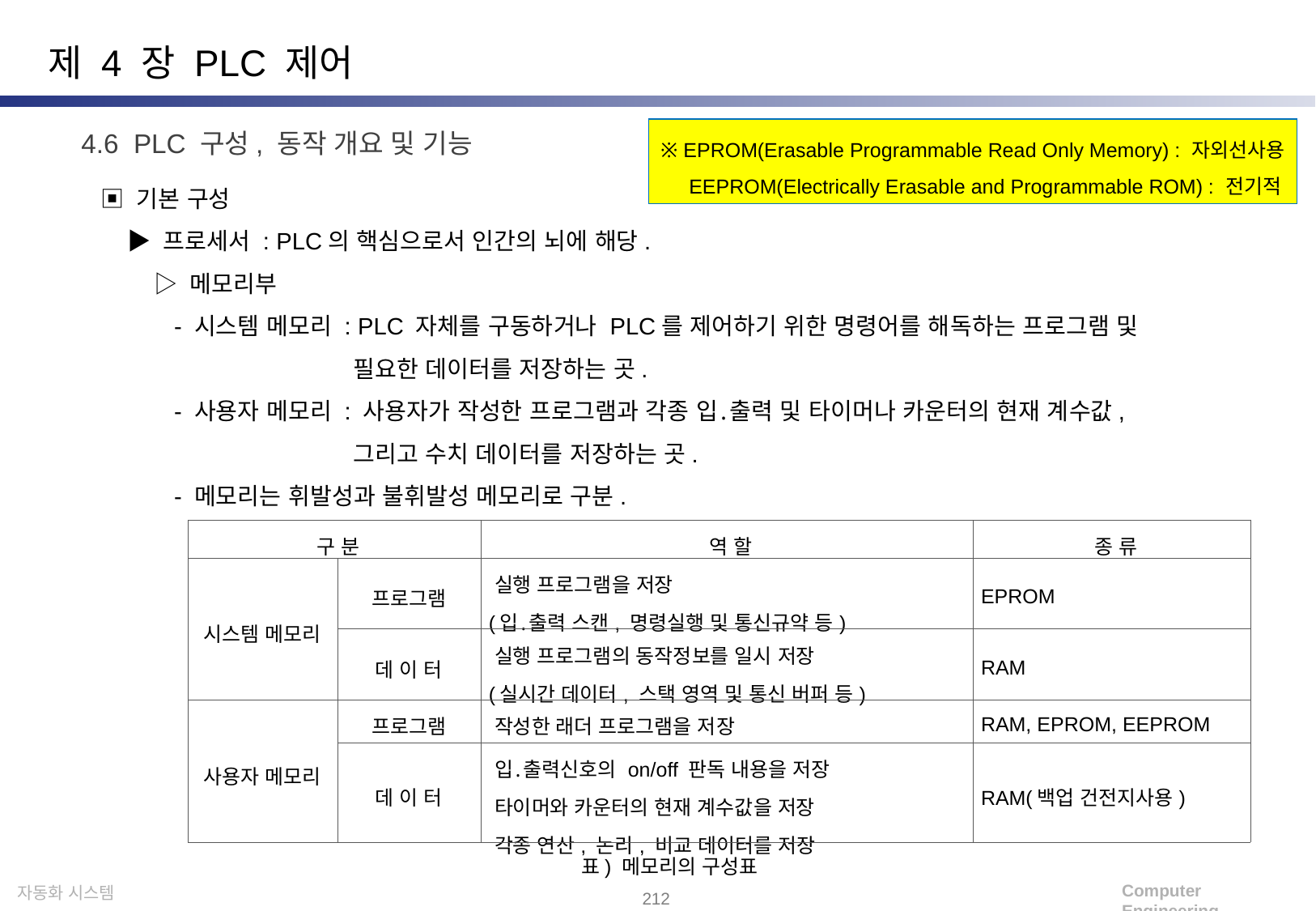

제 4 장 PLC 제어
※ EPROM(Erasable Programmable Read Only Memory) : 자외선사용
     EEPROM(Electrically Erasable and Programmable ROM) : 전기적
4.6  PLC 구성, 동작 개요 및 기능
▣ 기본 구성
    ▶ 프로세서 : PLC의 핵심으로서 인간의 뇌에 해당.
        ▷ 메모리부
           - 시스템 메모리 : PLC 자체를 구동하거나 PLC를 제어하기 위한 명령어를 해독하는 프로그램 및
                                     필요한 데이터를 저장하는 곳.
           - 사용자 메모리 : 사용자가 작성한 프로그램과 각종 입․출력 및 타이머나 카운터의 현재 계수값,
                                     그리고 수치 데이터를 저장하는 곳.
           - 메모리는 휘발성과 불휘발성 메모리로 구분.
| 구 분 |  | 역 할 | 종 류 |
| --- | --- | --- | --- |
| 시스템 메모리 | 프로그램 | 실행 프로그램을 저장 (입․출력 스캔, 명령실행 및 통신규약 등) | EPROM |
|  | 데 이 터 | 실행 프로그램의 동작정보를 일시 저장 (실시간 데이터, 스택 영역 및 통신 버퍼 등) | RAM |
| 사용자 메모리 | 프로그램 | 작성한 래더 프로그램을 저장 | RAM, EPROM, EEPROM |
|  | 데 이 터 | 입․출력신호의 on/off 판독 내용을 저장 타이머와 카운터의 현재 계수값을 저장 각종 연산, 논리, 비교 데이터를 저장 | RAM(백업 건전지사용) |
표) 메모리의 구성표